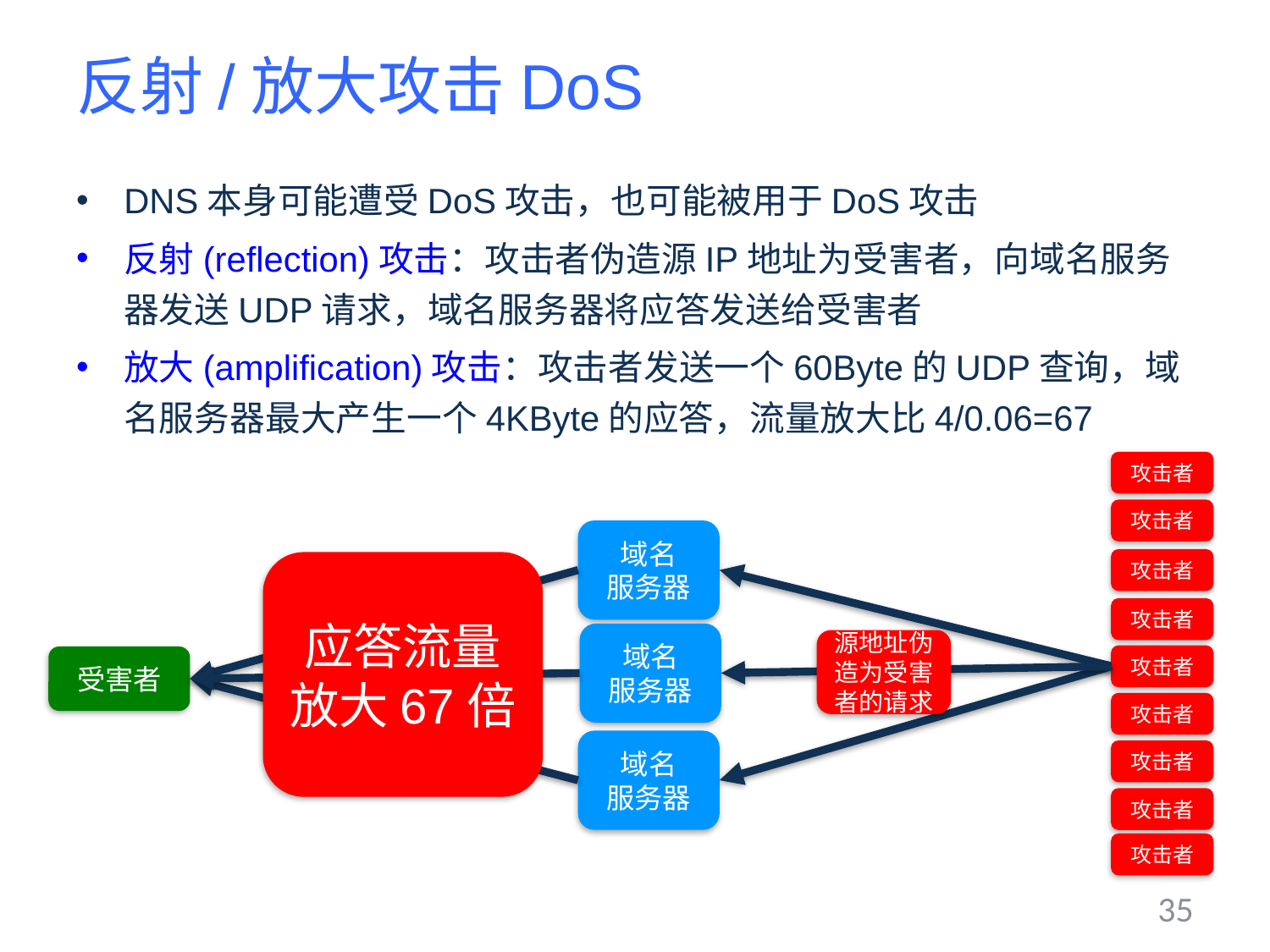

# 反射/放大攻击DoS
DNS本身可能遭受DoS攻击，也可能被用于DoS攻击
反射(reflection)攻击：攻击者伪造源IP地址为受害者，向域名服务器发送UDP请求，域名服务器将应答发送给受害者
放大(amplification)攻击：攻击者发送一个60Byte的UDP查询，域名服务器最大产生一个4KByte的应答，流量放大比4/0.06=67

攻击者
攻击者
域名
服务器
攻击者
应答流量放大67倍
攻击者
域名
服务器
源地址伪造为受害者的请求
攻击者
受害者
攻击者
域名
服务器
攻击者
攻击者
攻击者
35